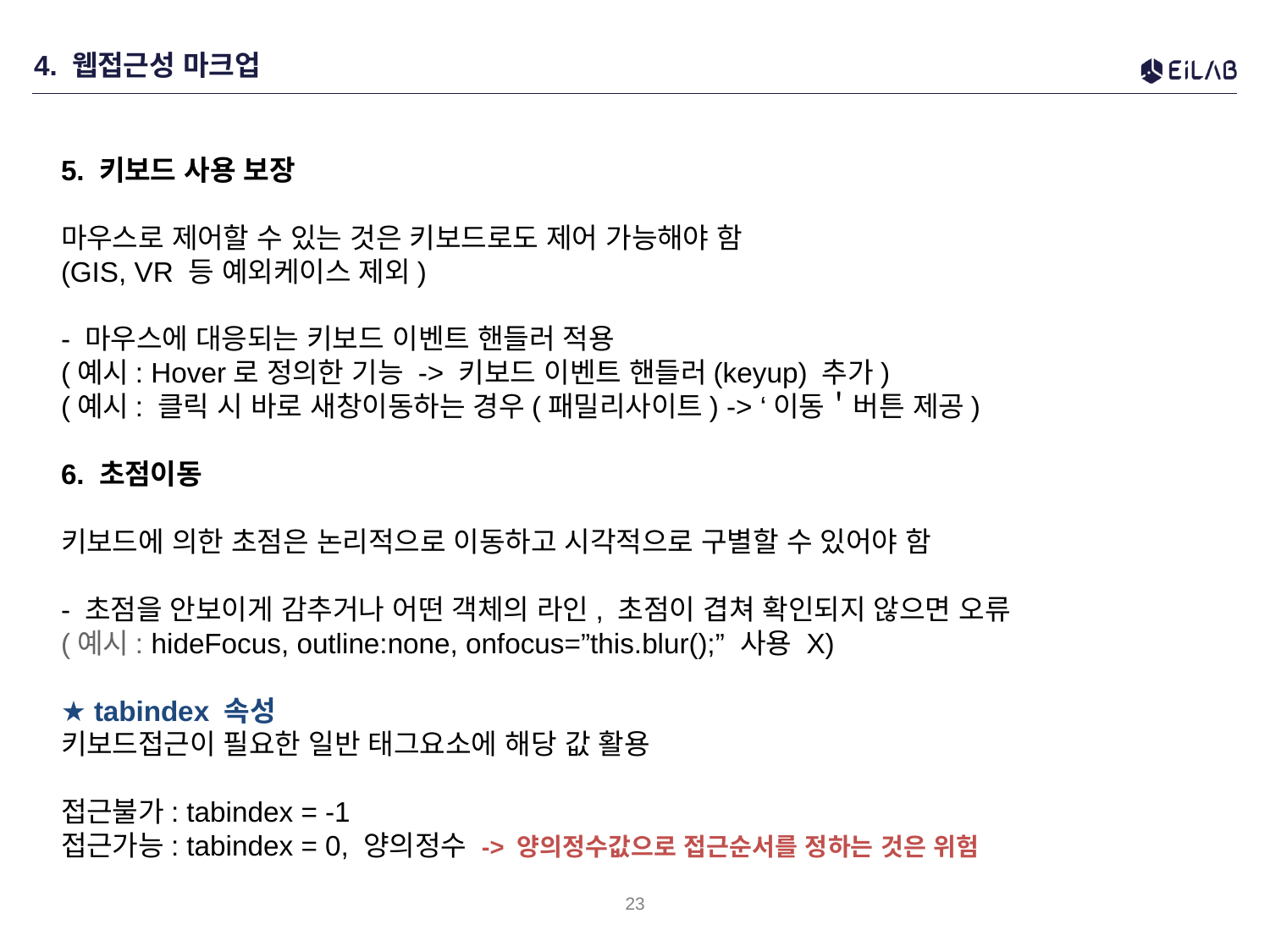

# 4. 웹접근성 마크업
5. 키보드 사용 보장

마우스로 제어할 수 있는 것은 키보드로도 제어 가능해야 함
(GIS, VR 등 예외케이스 제외)

- 마우스에 대응되는 키보드 이벤트 핸들러 적용
(예시: Hover로 정의한 기능 -> 키보드 이벤트 핸들러(keyup) 추가)
(예시: 클릭 시 바로 새창이동하는 경우(패밀리사이트) -> ‘이동＇버튼 제공)

6. 초점이동

키보드에 의한 초점은 논리적으로 이동하고 시각적으로 구별할 수 있어야 함

- 초점을 안보이게 감추거나 어떤 객체의 라인, 초점이 겹쳐 확인되지 않으면 오류
(예시: hideFocus, outline:none, onfocus=”this.blur();” 사용 X)

★ tabindex 속성
키보드접근이 필요한 일반 태그요소에 해당 값 활용

접근불가: tabindex = -1
접근가능: tabindex = 0, 양의정수 -> 양의정수값으로 접근순서를 정하는 것은 위험